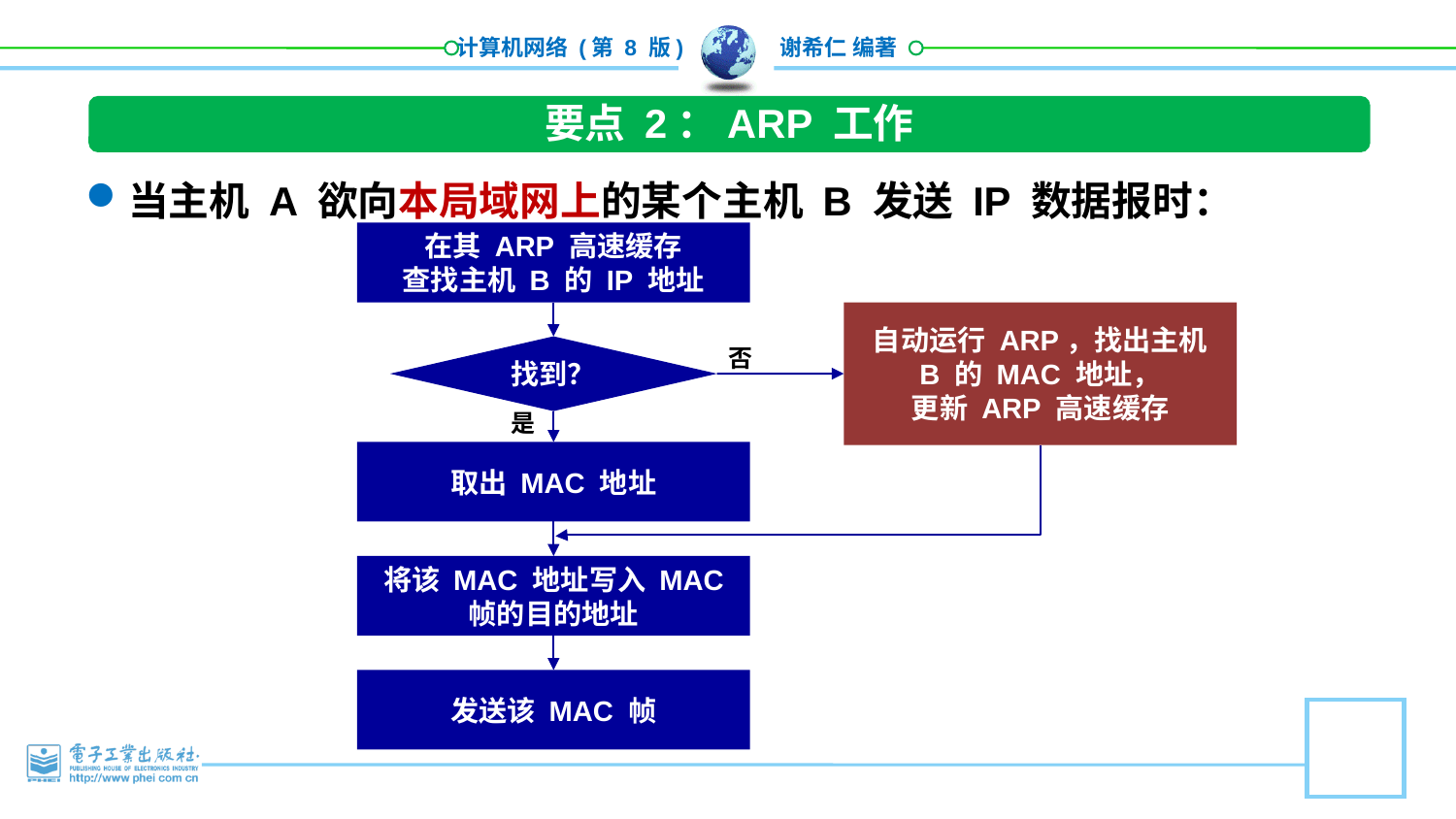

要点 2：ARP 工作

当主机 A 欲向本局域网上的某个主机 B 发送 IP 数据报时：
在其 ARP 高速缓存
查找主机 B 的 IP 地址
自动运行 ARP，找出主机 B 的 MAC 地址，
更新 ARP 高速缓存
否
找到？
是
取出 MAC 地址
将该 MAC 地址写入 MAC 帧的目的地址
发送该 MAC 帧